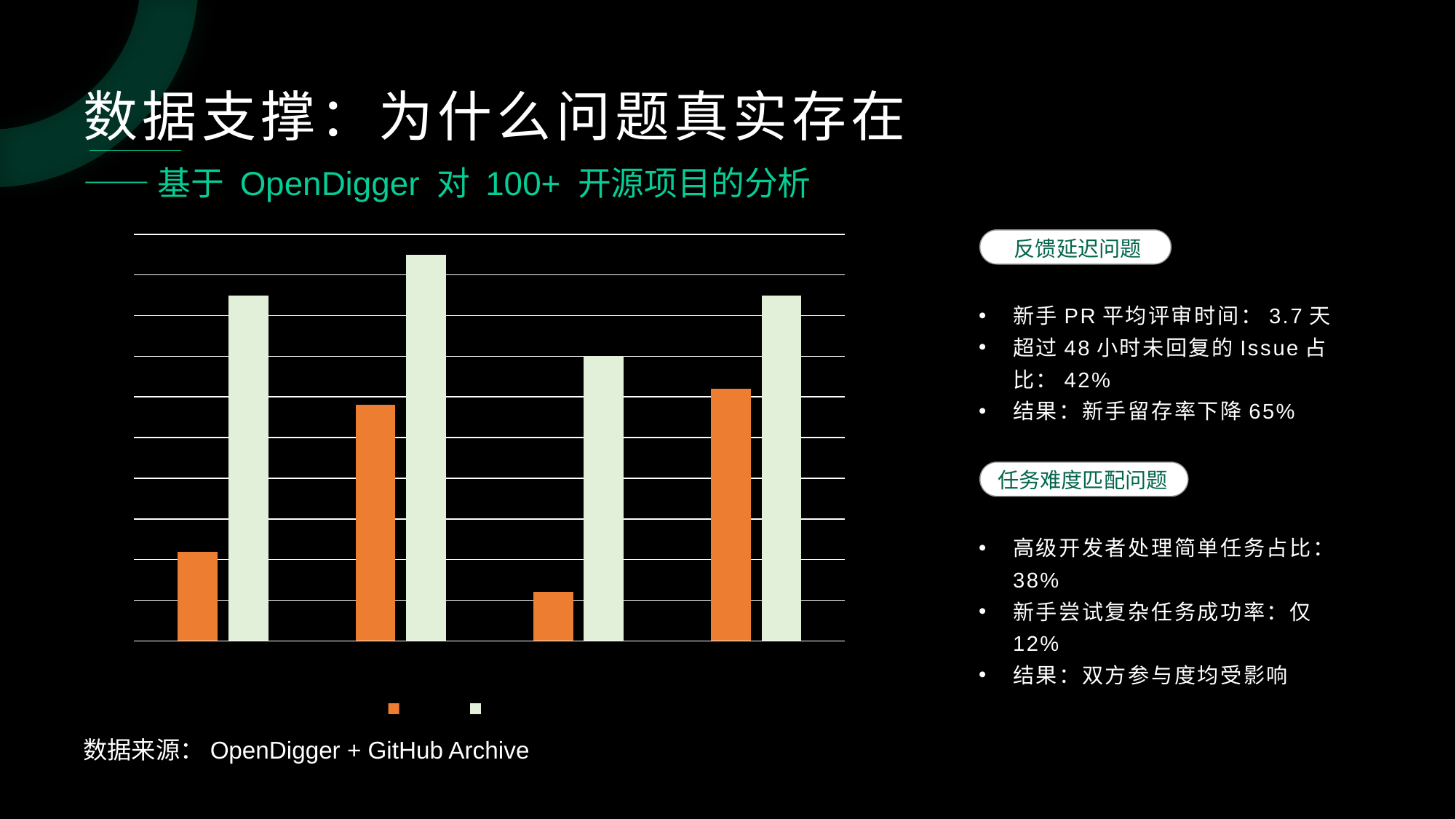

数据支撑：为什么问题真实存在
——基于 OpenDigger 对 100+ 开源项目的分析

### Chart

| Category | 当前值 | 理想值 |
|---|---|---|
|  24h内响应率 | 0.22 | 0.85 |
| 48h内响应率 | 0.58 | 0.95 |
|  新手成功率 | 0.12 | 0.7 |
| 高手效率利用率 | 0.62 | 0.85 |
反馈延迟问题
新手PR平均评审时间：3.7天
超过48小时未回复的Issue占比：42%
结果：新手留存率下降65%

任务难度匹配问题
高级开发者处理简单任务占比：38%
新手尝试复杂任务成功率：仅12%
结果：双方参与度均受影响
数据来源：OpenDigger + GitHub Archive